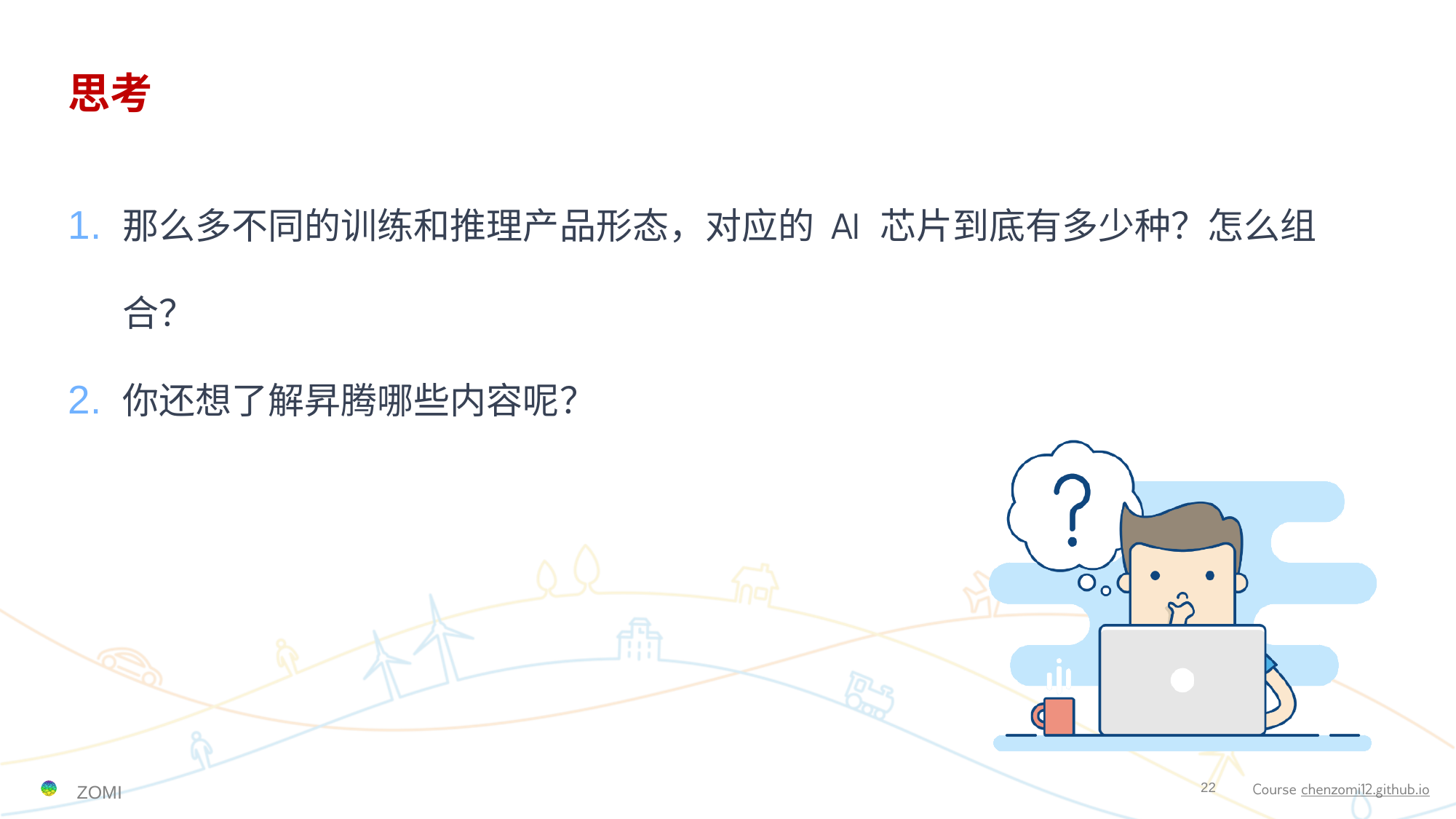

# 思考
那么多不同的训练和推理产品形态，对应的 AI 芯片到底有多少种？怎么组合？
你还想了解昇腾哪些内容呢？